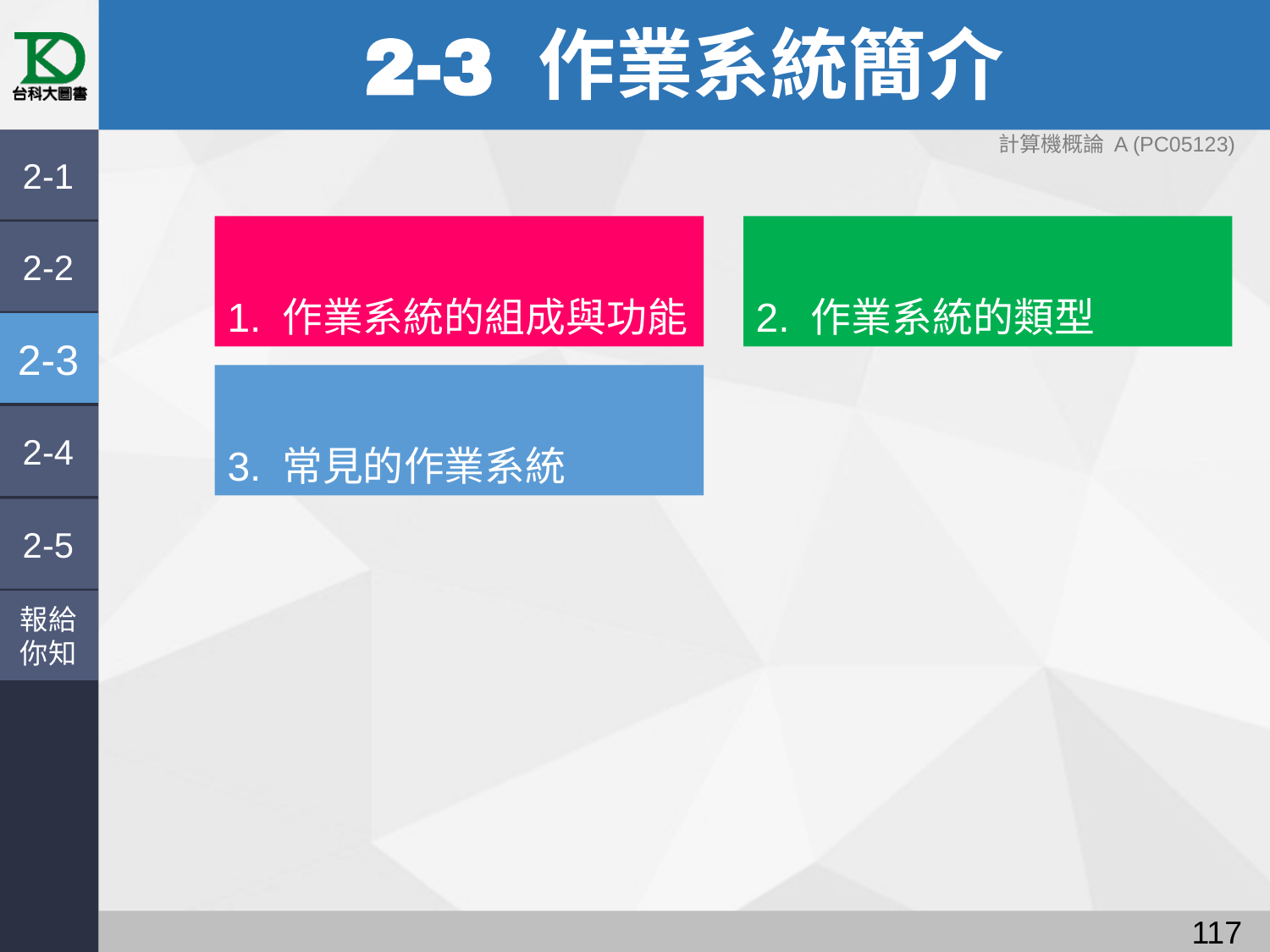

# 2-3 作業系統簡介
計算機概論 A (PC05123)
2-1
1. 作業系統的組成與功能
2. 作業系統的類型
2-2
2-3
3. 常見的作業系統
2-4
2-5
報給
你知
117